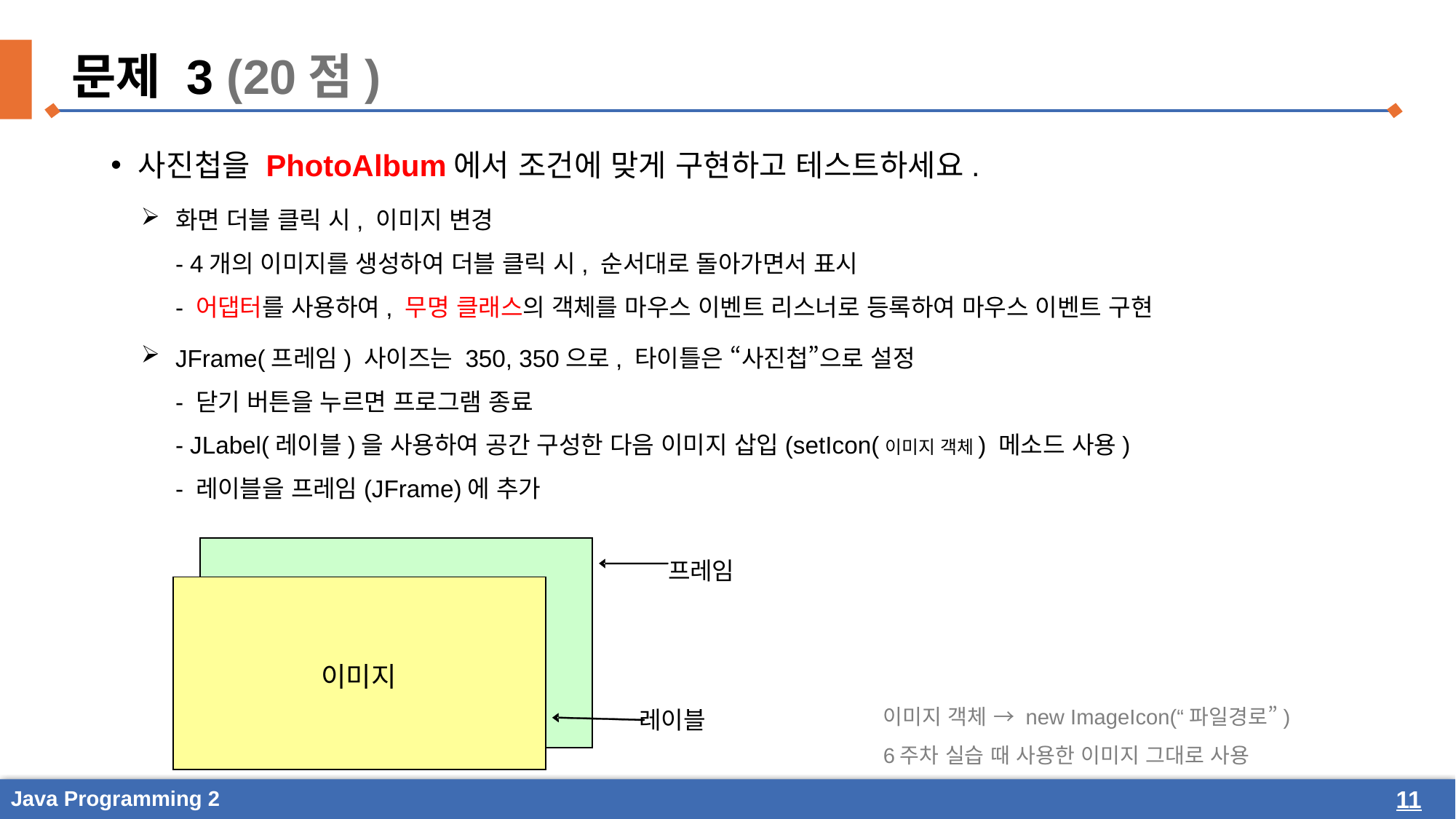

문제 3 (20점)

사진첩을 PhotoAlbum에서 조건에 맞게 구현하고 테스트하세요.
화면 더블 클릭 시, 이미지 변경
- 4개의 이미지를 생성하여 더블 클릭 시, 순서대로 돌아가면서 표시
- 어댑터를 사용하여, 무명 클래스의 객체를 마우스 이벤트 리스너로 등록하여 마우스 이벤트 구현
JFrame(프레임) 사이즈는 350, 350으로, 타이틀은 “사진첩”으로 설정
- 닫기 버튼을 누르면 프로그램 종료
- JLabel(레이블)을 사용하여 공간 구성한 다음 이미지 삽입(setIcon(이미지 객체) 메소드 사용)
- 레이블을 프레임(JFrame)에 추가

프레임

이미지
레이블

이미지 객체 → new ImageIcon(“파일경로”)
6주차 실습 때 사용한 이미지 그대로 사용
11

Java Programming 2